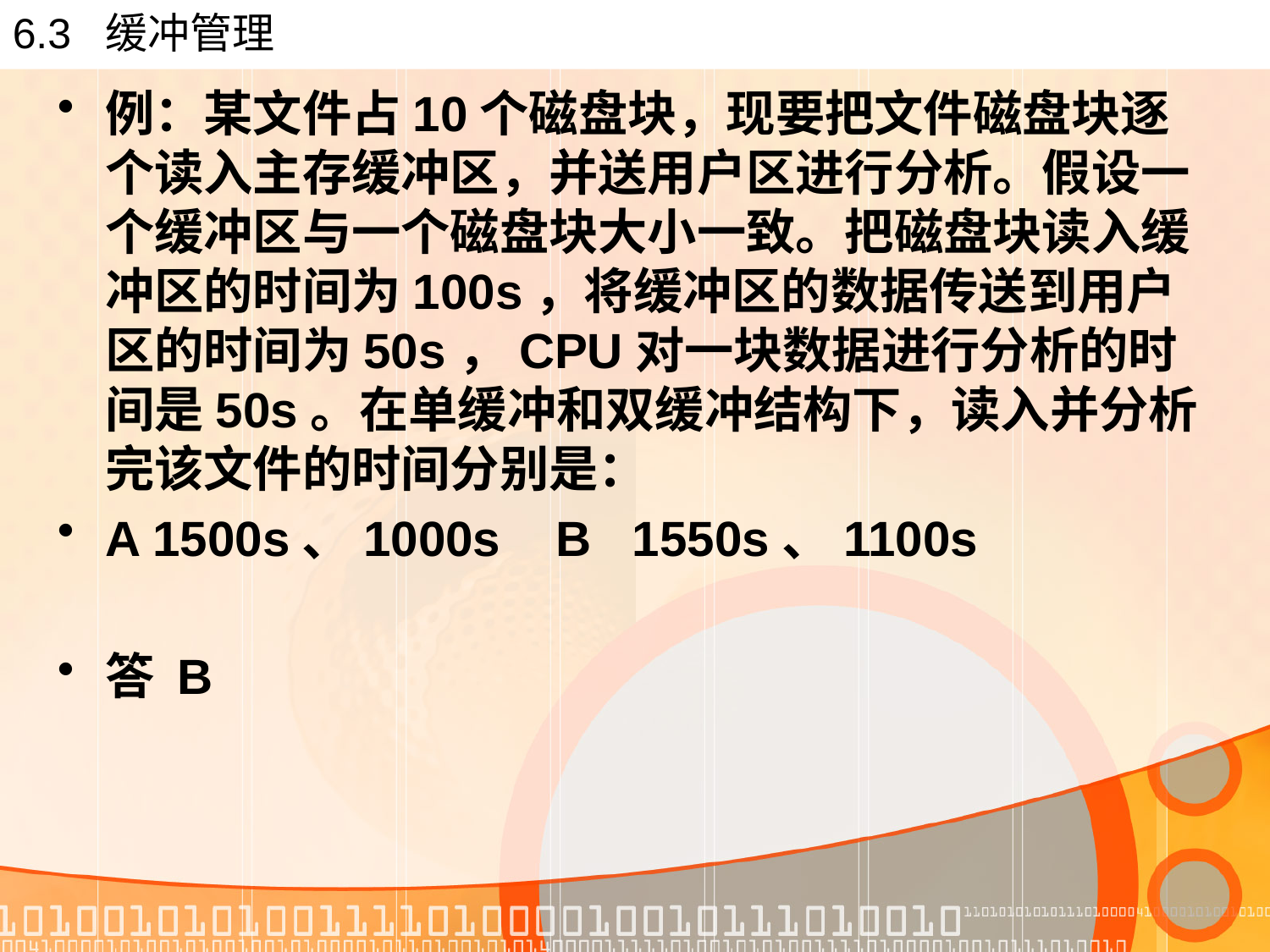

# 6.3  缓冲管理
例：某文件占10个磁盘块，现要把文件磁盘块逐个读入主存缓冲区，并送用户区进行分析。假设一个缓冲区与一个磁盘块大小一致。把磁盘块读入缓冲区的时间为100s，将缓冲区的数据传送到用户区的时间为50s，CPU对一块数据进行分析的时间是50s。在单缓冲和双缓冲结构下，读入并分析完该文件的时间分别是：
A 1500s、1000s    B   1550s、1100s

答 B